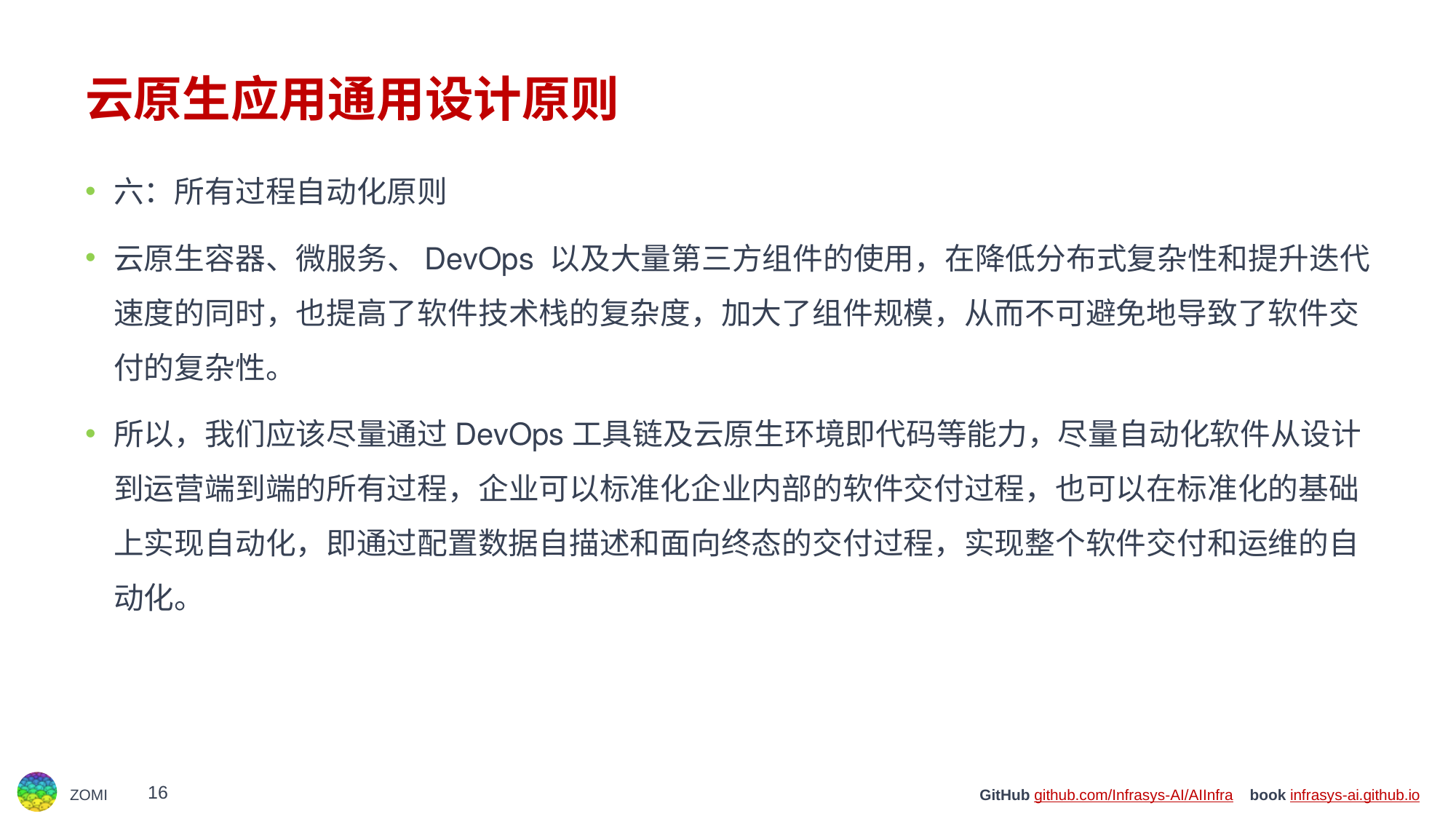

# 云原生应用通用设计原则
六：所有过程自动化原则
云原生容器、微服务、DevOps 以及大量第三方组件的使用，在降低分布式复杂性和提升迭代速度的同时，也提高了软件技术栈的复杂度，加大了组件规模，从而不可避免地导致了软件交付的复杂性。
所以，我们应该尽量通过DevOps工具链及云原生环境即代码等能力，尽量自动化软件从设计到运营端到端的所有过程，企业可以标准化企业内部的软件交付过程，也可以在标准化的基础上实现自动化，即通过配置数据自描述和面向终态的交付过程，实现整个软件交付和运维的自动化。